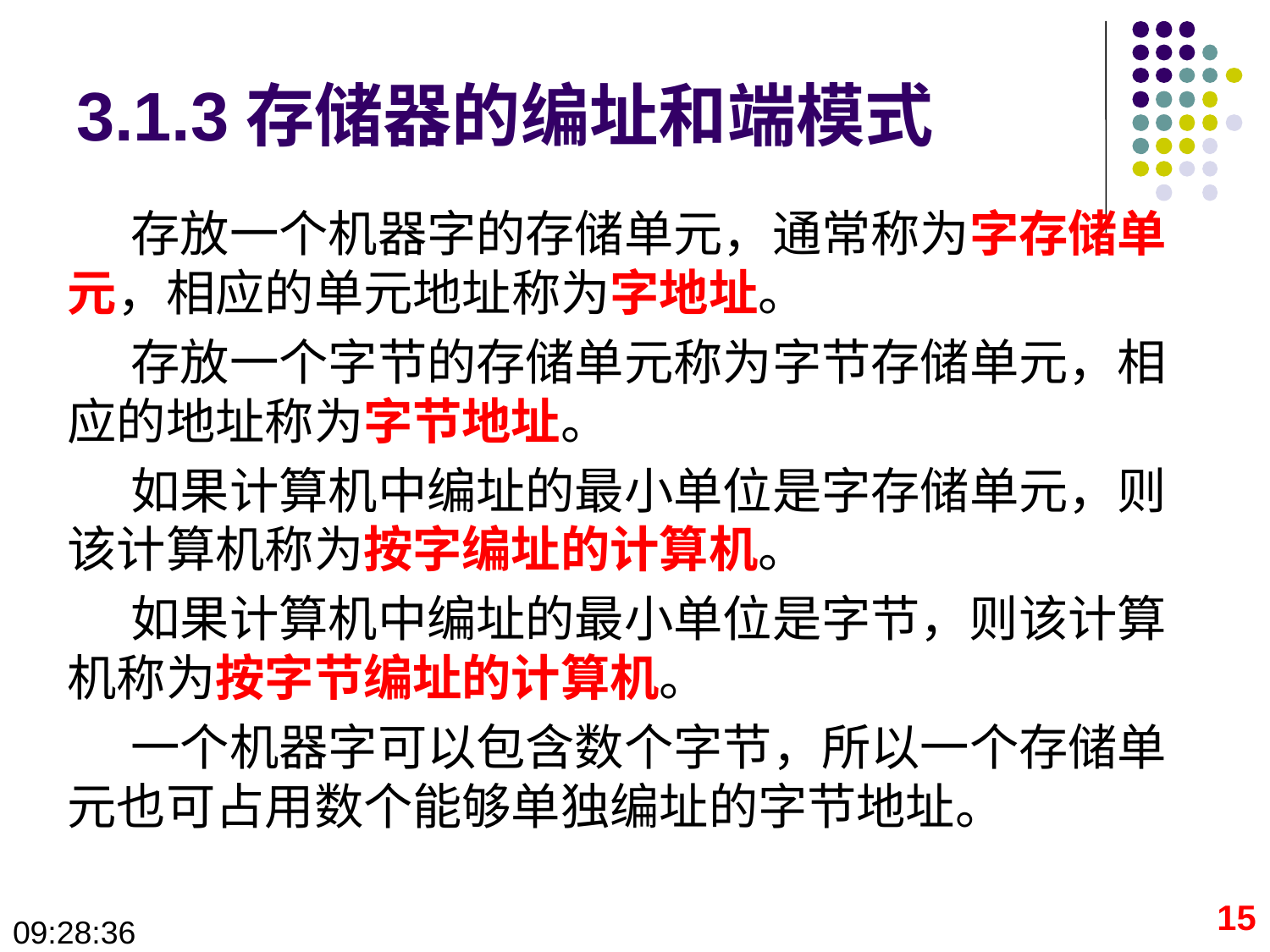

# 3.1.3存储器的编址和端模式
存放一个机器字的存储单元，通常称为字存储单元，相应的单元地址称为字地址。
存放一个字节的存储单元称为字节存储单元，相应的地址称为字节地址。
如果计算机中编址的最小单位是字存储单元，则该计算机称为按字编址的计算机。
如果计算机中编址的最小单位是字节，则该计算机称为按字节编址的计算机。
一个机器字可以包含数个字节，所以一个存储单元也可占用数个能够单独编址的字节地址。
15
09:28:36